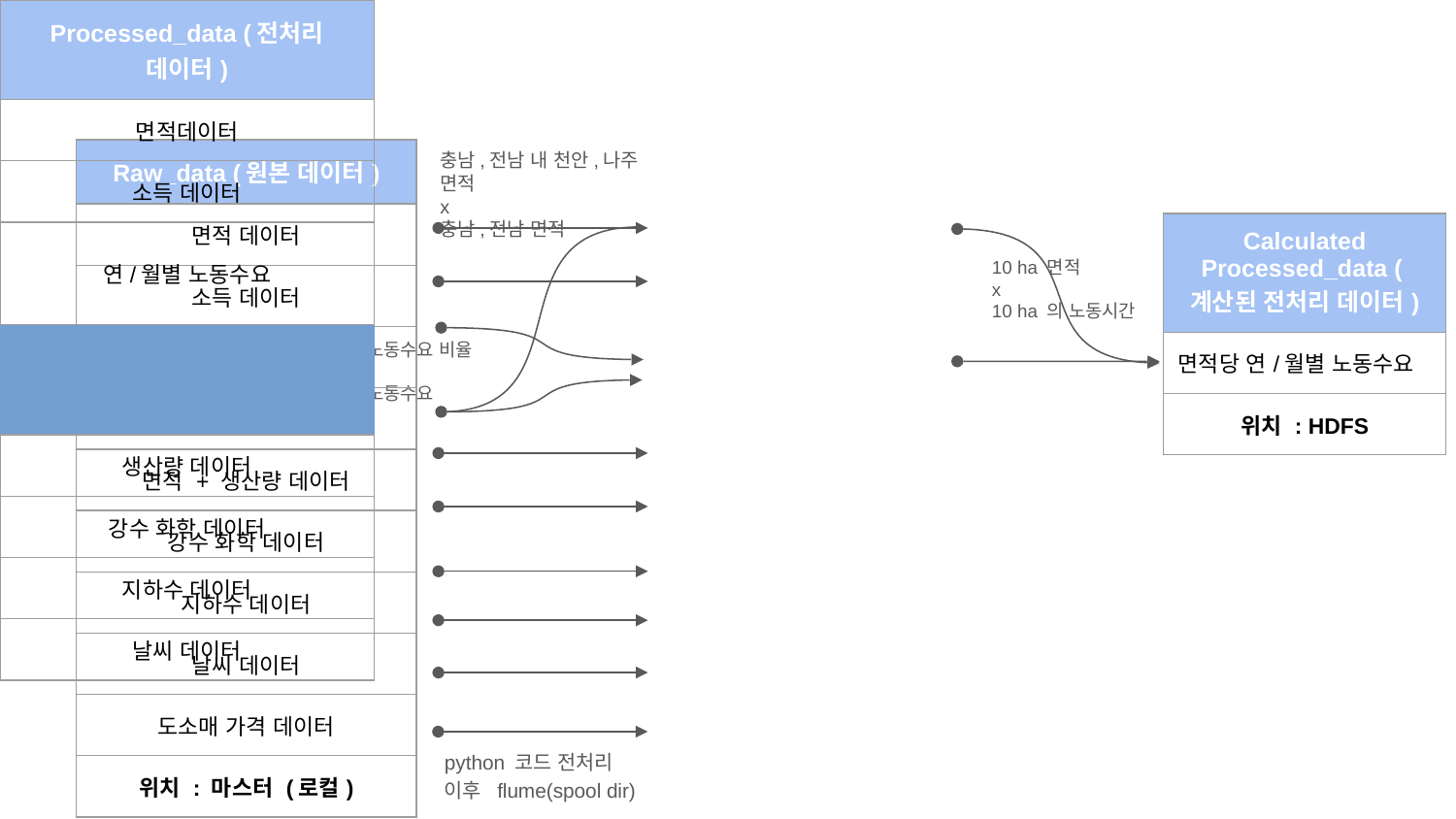

3.4 데이터 전처리
충남,전남 내 천안,나주 면적
x
충남,전남 면적

| Processed\_data (전처리 데이터) |
| --- |
| 면적데이터 |
| 소득 데이터 |
| 연/월별 노동수요 |
|  |
|  |
| 생산량 데이터 |
| 강수 화학 데이터 |
| 지하수 데이터 |
| 날씨 데이터 |
| 도소매 가격 데이터 |
| 위치 : HDFS |
| Raw\_data (원본 데이터) |
| --- |
| 면적 데이터 |
| 소득 데이터 |
| 월별 노동수요 |
| 연별 노동수요 |
| 면적 + 생산량 데이터 |
| 강수 화학 데이터 |
| 지하수 데이터 |
| 날씨 데이터 |
| 도소매 가격 데이터 |
| 위치 : 마스터 (로컬) |
| Calculated Processed\_data (계산된 전처리 데이터) |
| --- |
| 면적당 연/월별 노동수요 |
| 위치 : HDFS |
10 ha 면적
x
10 ha 의 노동시간
월별 노동수요 비율
x
연별 노동수요
python 코드 전처리 이후  flume(spool dir)